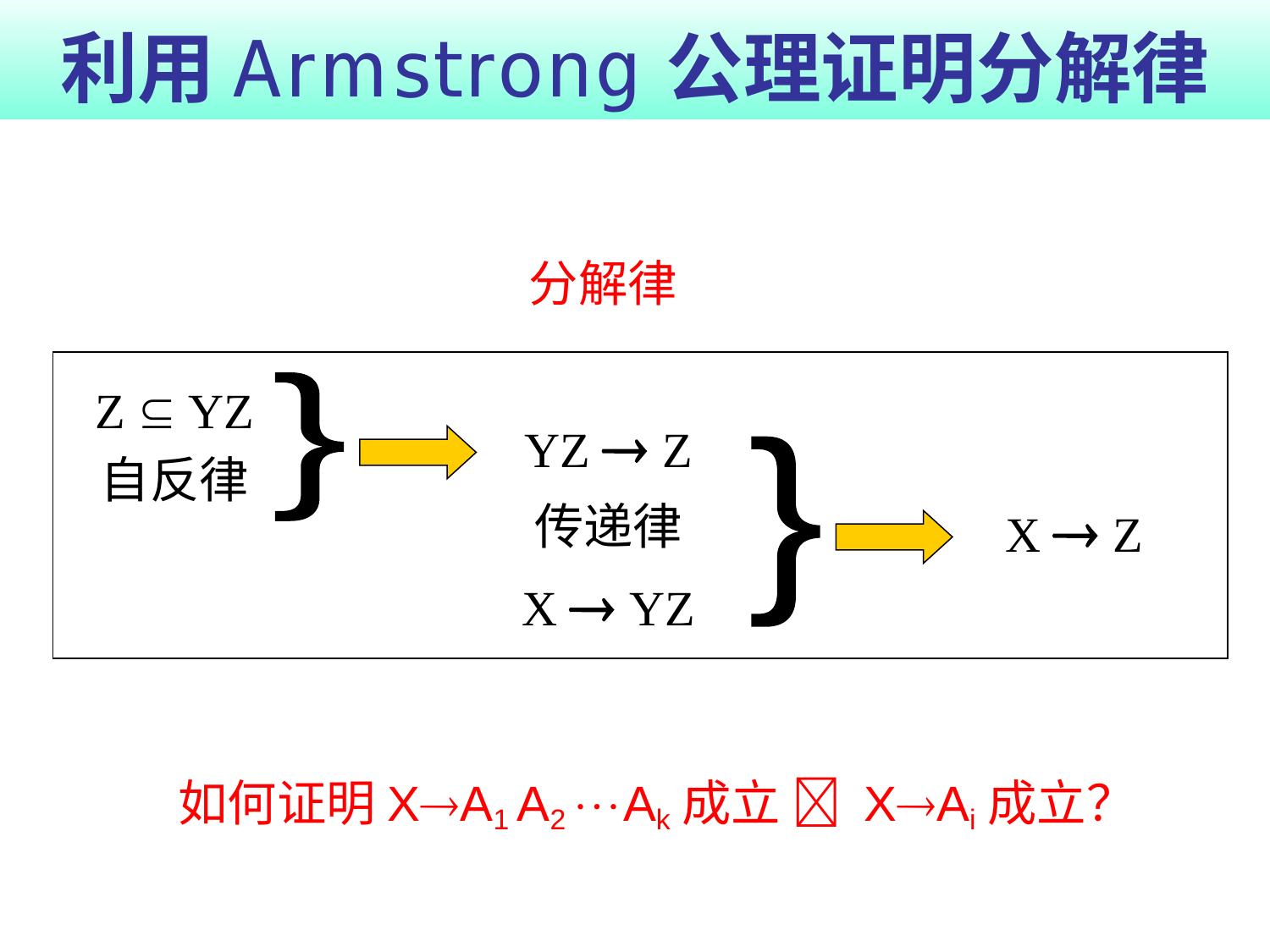

# 利用Armstrong公理证明分解律
分解律

}
Z ⊆ YZ
自反律
YZ → Z

}
传递律
X → Z

X → YZ
如何证明X→A1 A2 …Ak成立 ⇔ X→Ai成立？